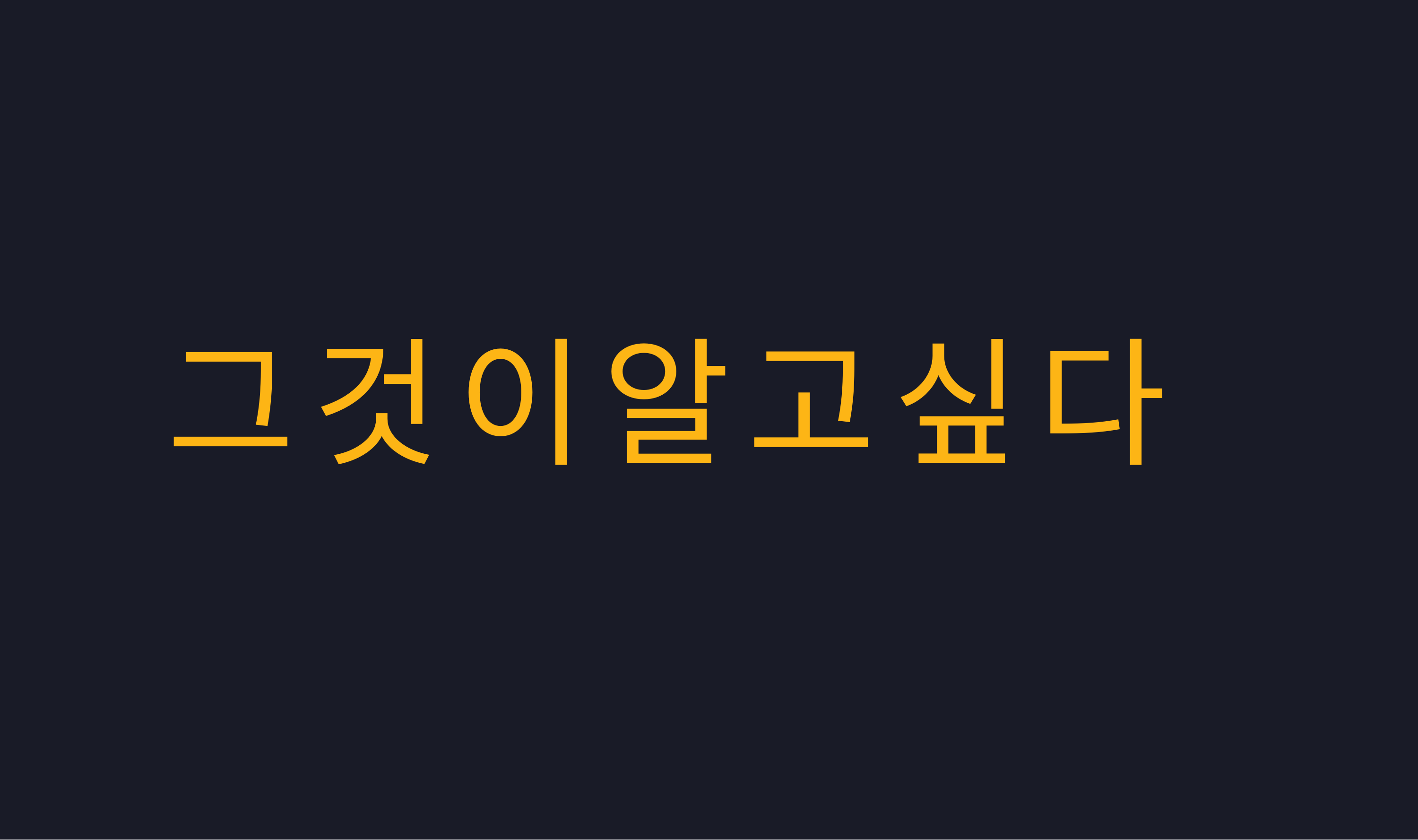

그 것 이 알 고 싶 다